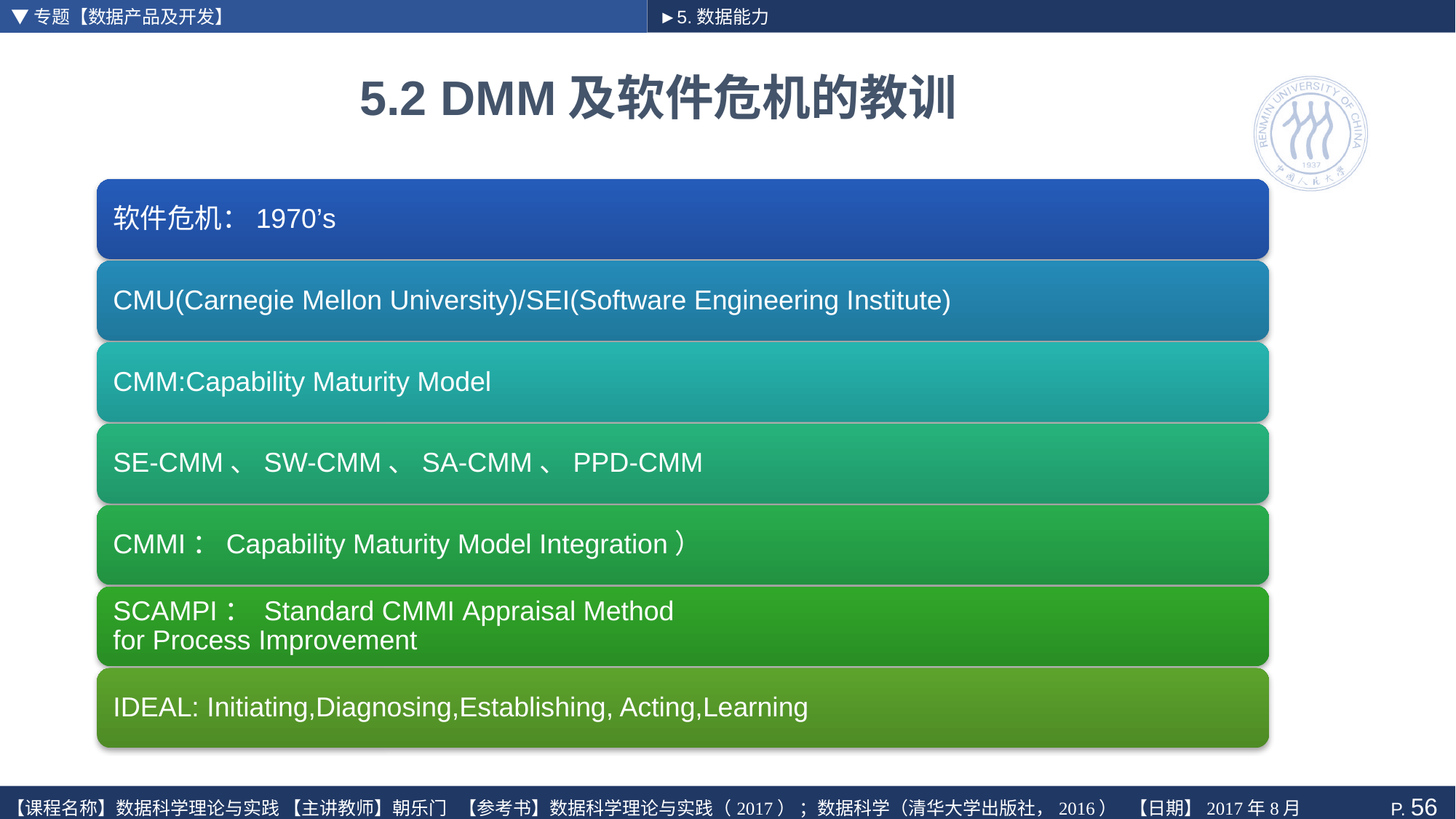

▼专题【数据产品及开发】

►5.数据能力

# 5.2 DMM及软件危机的教训
软件危机：1970’s
CMU(Carnegie Mellon University)/SEI(Software Engineering Institute)
CMM:Capability Maturity Model
SE-CMM、SW-CMM、SA-CMM、PPD-CMM
CMMI：Capability Maturity Model Integration）
SCAMPI： Standard CMMI Appraisal Method 
for Process Improvement
IDEAL: Initiating,Diagnosing,Establishing, Acting,Learning